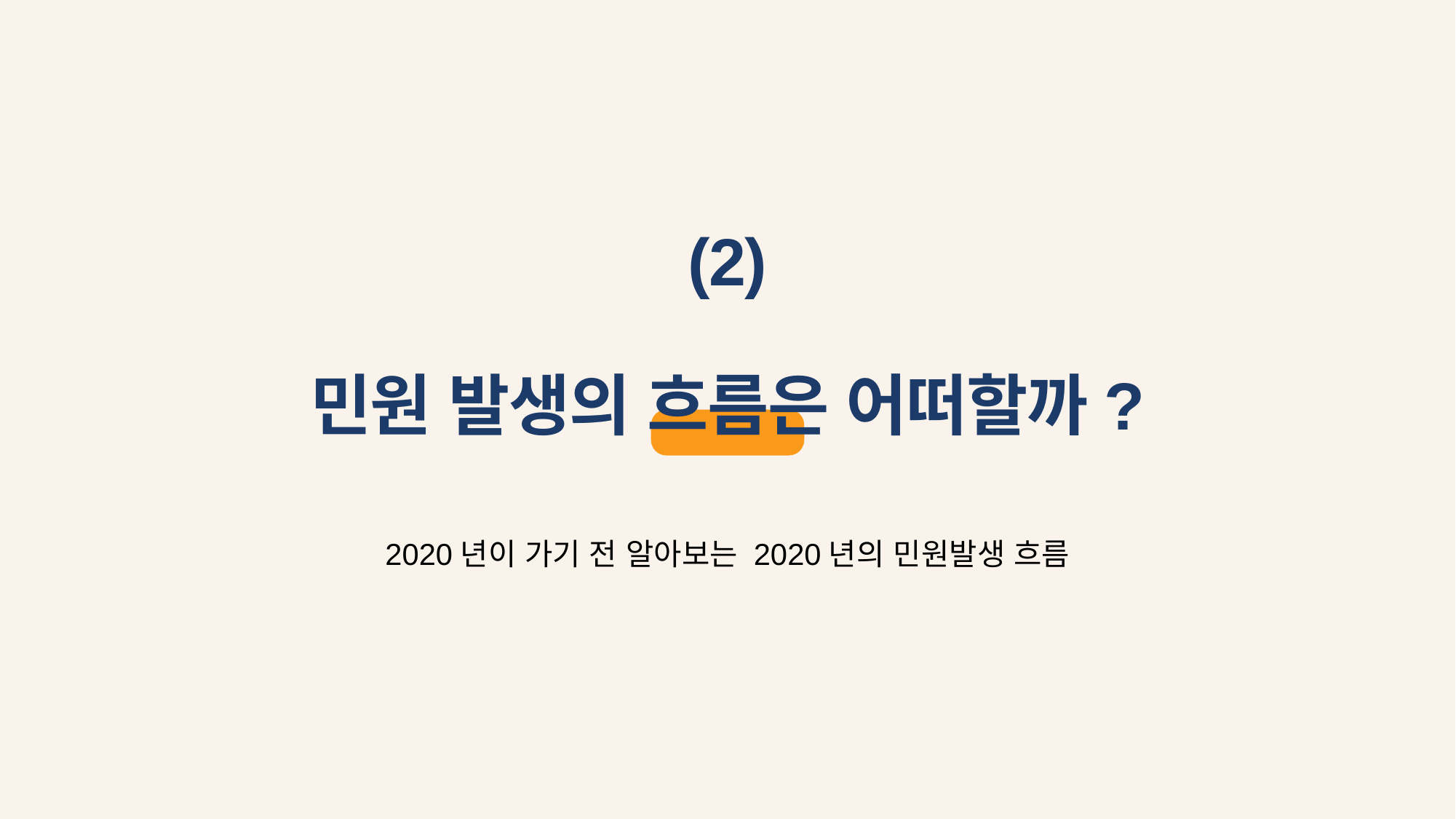

# (2) 민원 발생의 흐름은 어떠할까?

2020년이 가기 전 알아보는 2020년의 민원발생 흐름